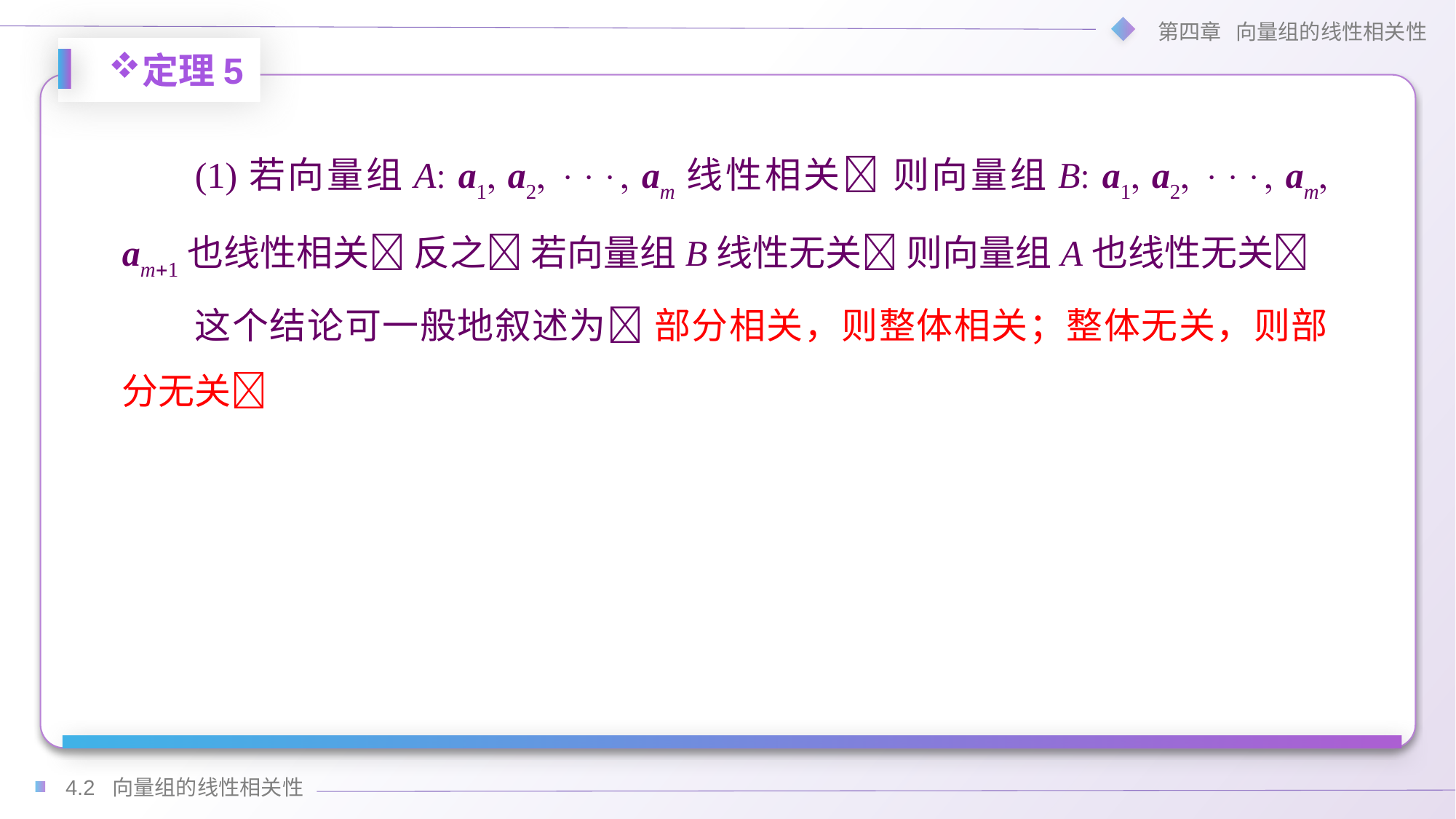

定理5

(1)若向量组A: a1, a2, ⋅⋅⋅, am线性相关, 则向量组B: a1, a2, ⋅⋅⋅, am, am+1也线性相关. 反之, 若向量组B线性无关, 则向量组A也线性无关.
这个结论可一般地叙述为: 部分相关，则整体相关；整体无关，则部分无关.